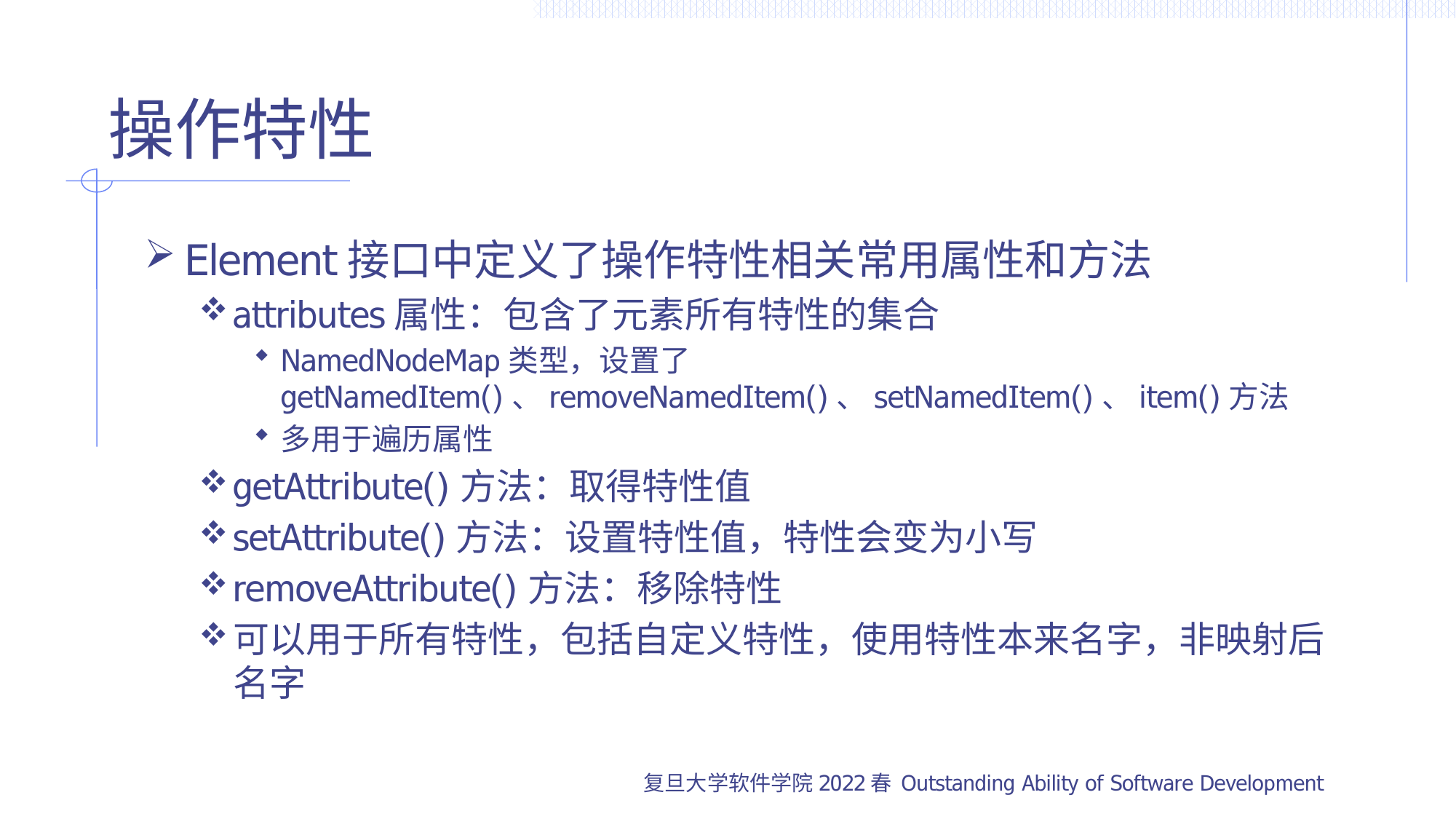

# 操作特性
Element接口中定义了操作特性相关常用属性和方法
attributes属性：包含了元素所有特性的集合
NamedNodeMap类型，设置了getNamedItem()、removeNamedItem()、setNamedItem()、item()方法
多用于遍历属性
getAttribute()方法：取得特性值
setAttribute()方法：设置特性值，特性会变为小写
removeAttribute()方法：移除特性
可以用于所有特性，包括自定义特性，使用特性本来名字，非映射后名字